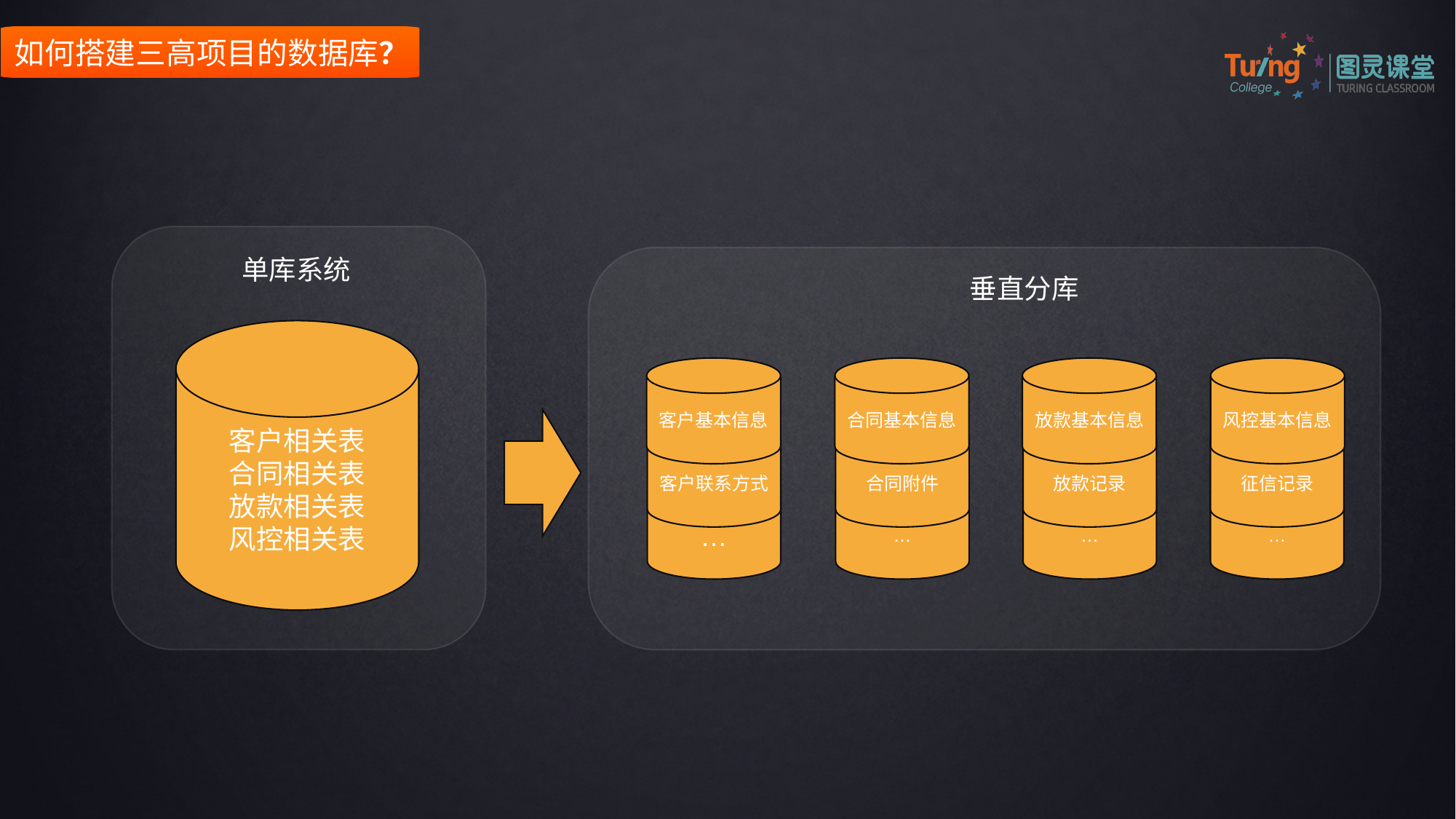

如何搭建三高项目的数据库？

单库系统

垂直分库
客户相关表
合同相关表
放款相关表
风控相关表
客户基本信息
合同基本信息
放款基本信息
风控基本信息

客户联系方式
合同附件
放款记录
征信记录
…
…
…
…